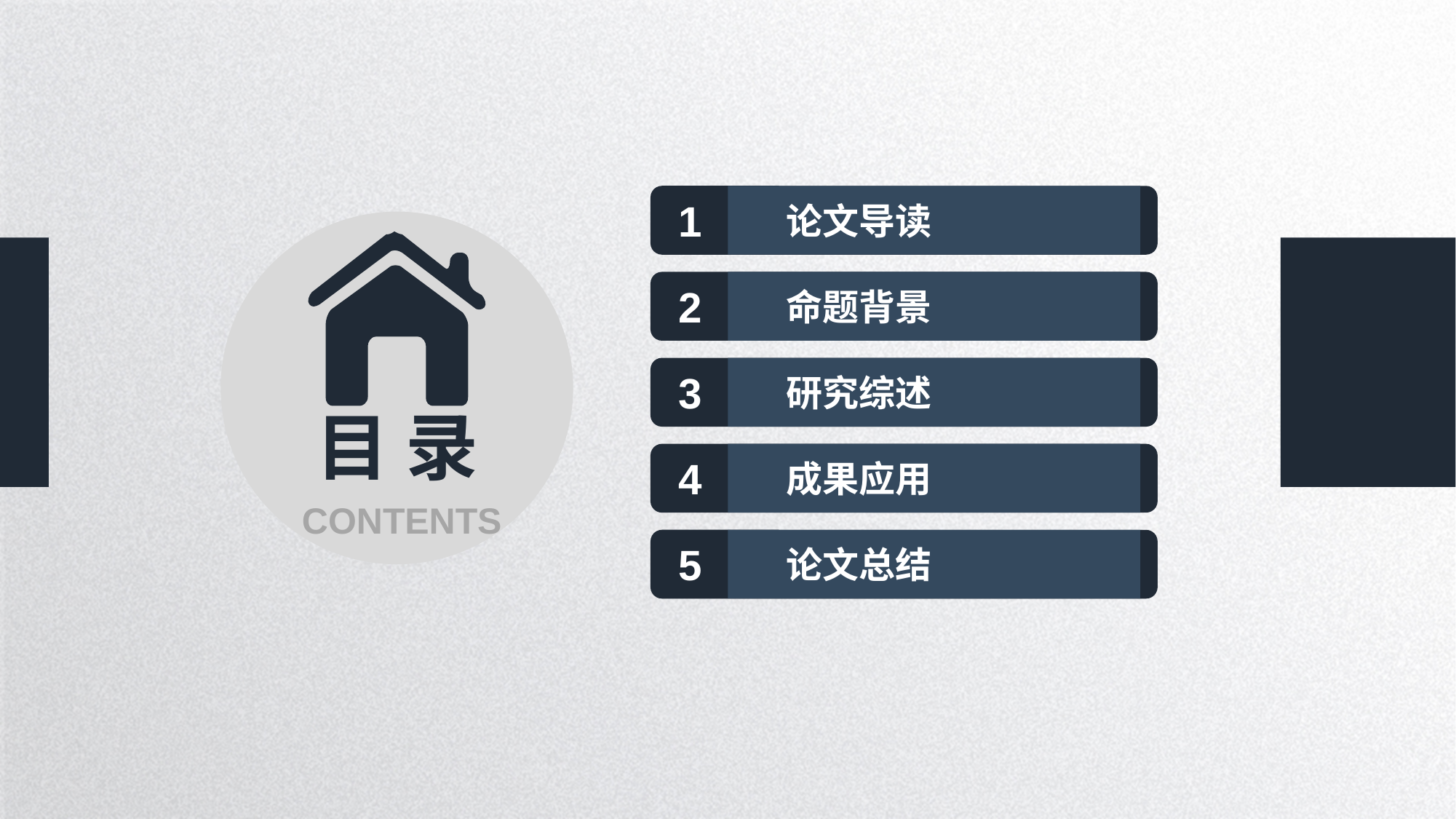

1
论文导读

2
命题背景

3
研究综述
目 录

4
成果应用
CONTENTS

5
论文总结
延时符